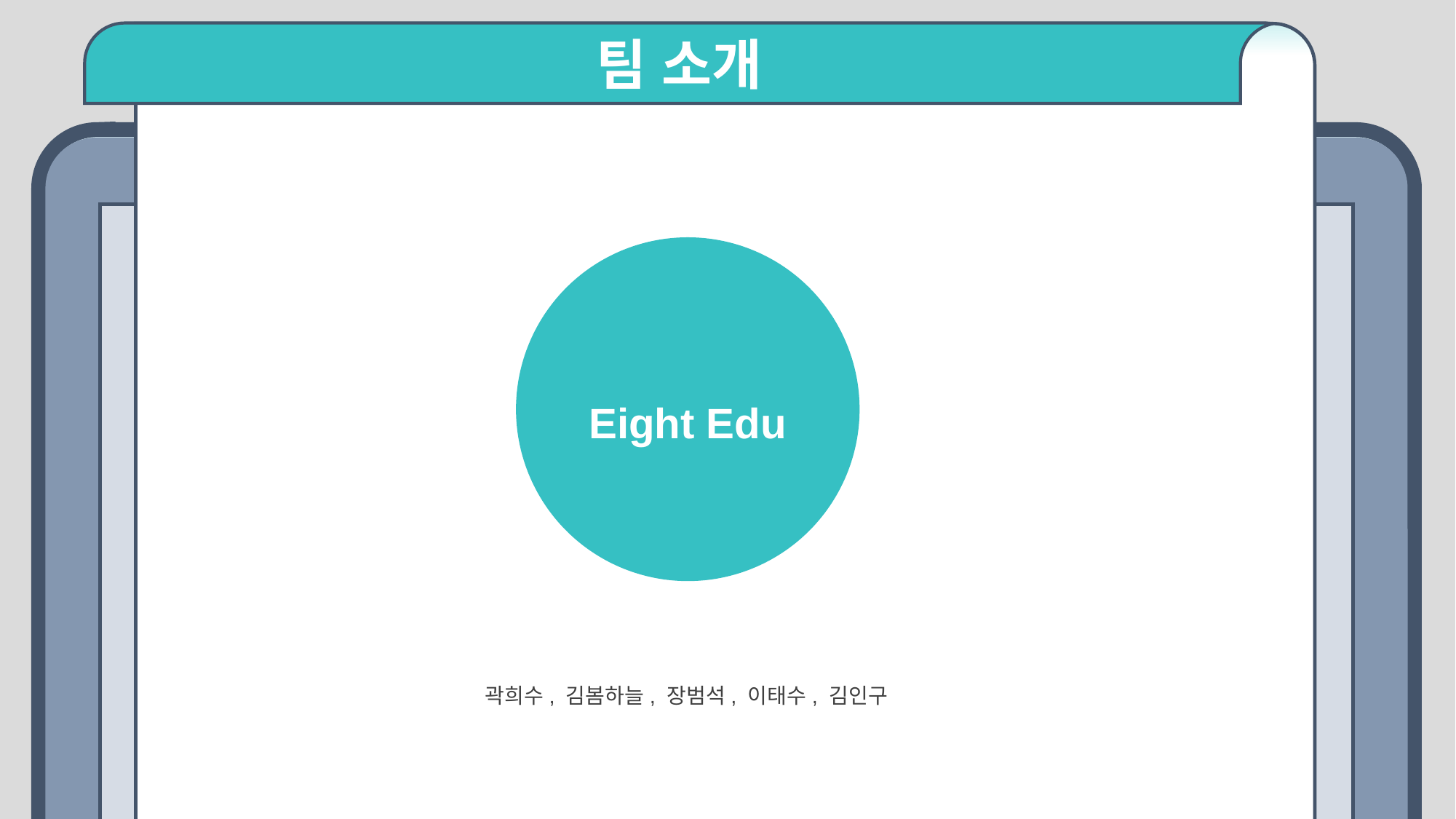

팀 소개

Eight Edu
곽희수, 김봄하늘, 장범석, 이태수, 김인구